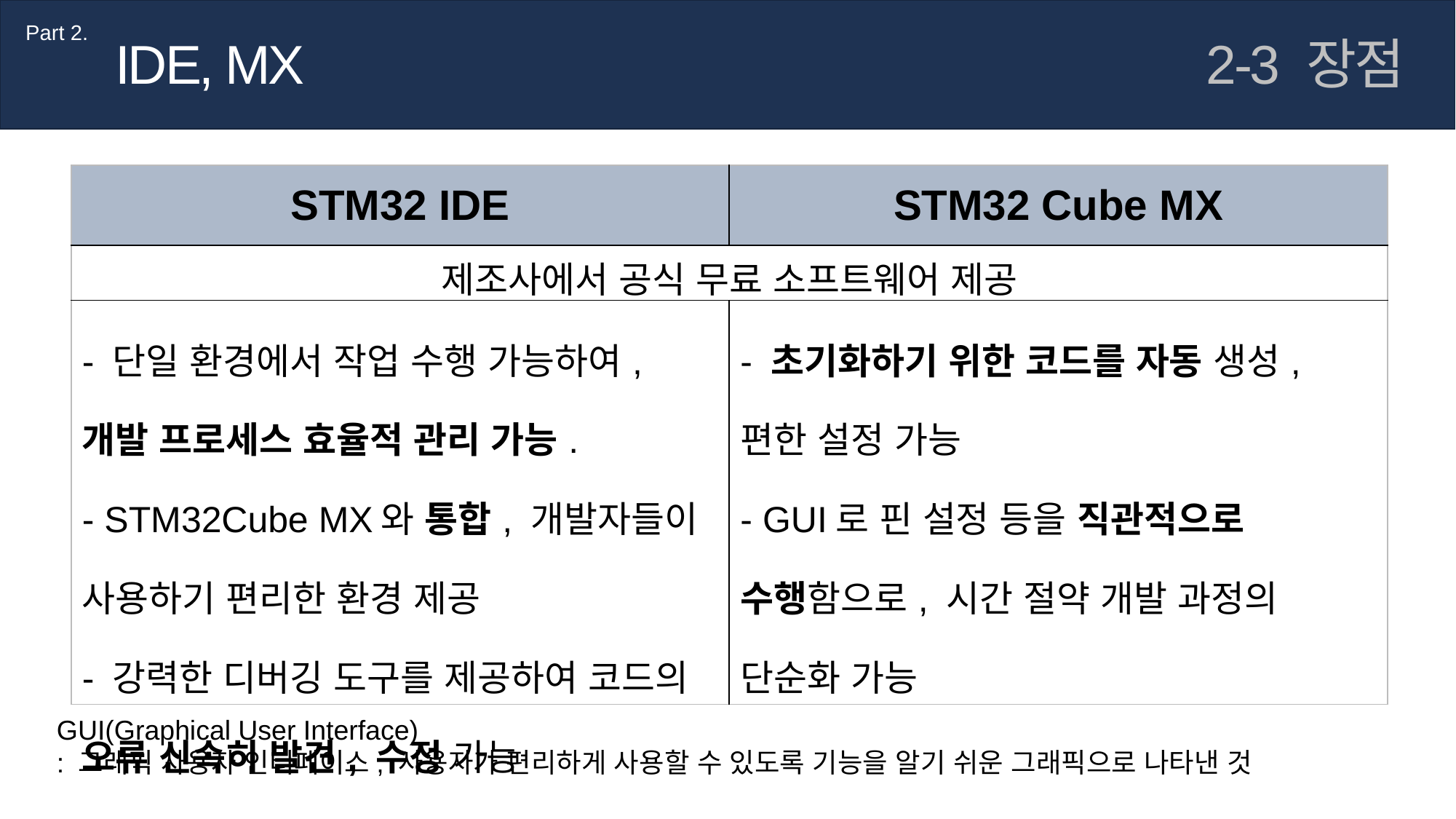

Part 2.
IDE, MX
2-3 장점
| STM32 IDE | STM32 Cube MX |
| --- | --- |
| 제조사에서 공식 무료 소프트웨어 제공 |  |
| - 단일 환경에서 작업 수행 가능하여, 개발 프로세스 효율적 관리 가능. - STM32Cube MX와 통합, 개발자들이 사용하기 편리한 환경 제공 - 강력한 디버깅 도구를 제공하여 코드의 오류 신속히 발견, 수정 가능 | - 초기화하기 위한 코드를 자동 생성, 편한 설정 가능 - GUI로 핀 설정 등을 직관적으로 수행함으로, 시간 절약 개발 과정의 단순화 가능 |
GUI(Graphical User Interface)
: 그래픽 사용자 인터페이스, 사용자가 편리하게 사용할 수 있도록 기능을 알기 쉬운 그래픽으로 나타낸 것